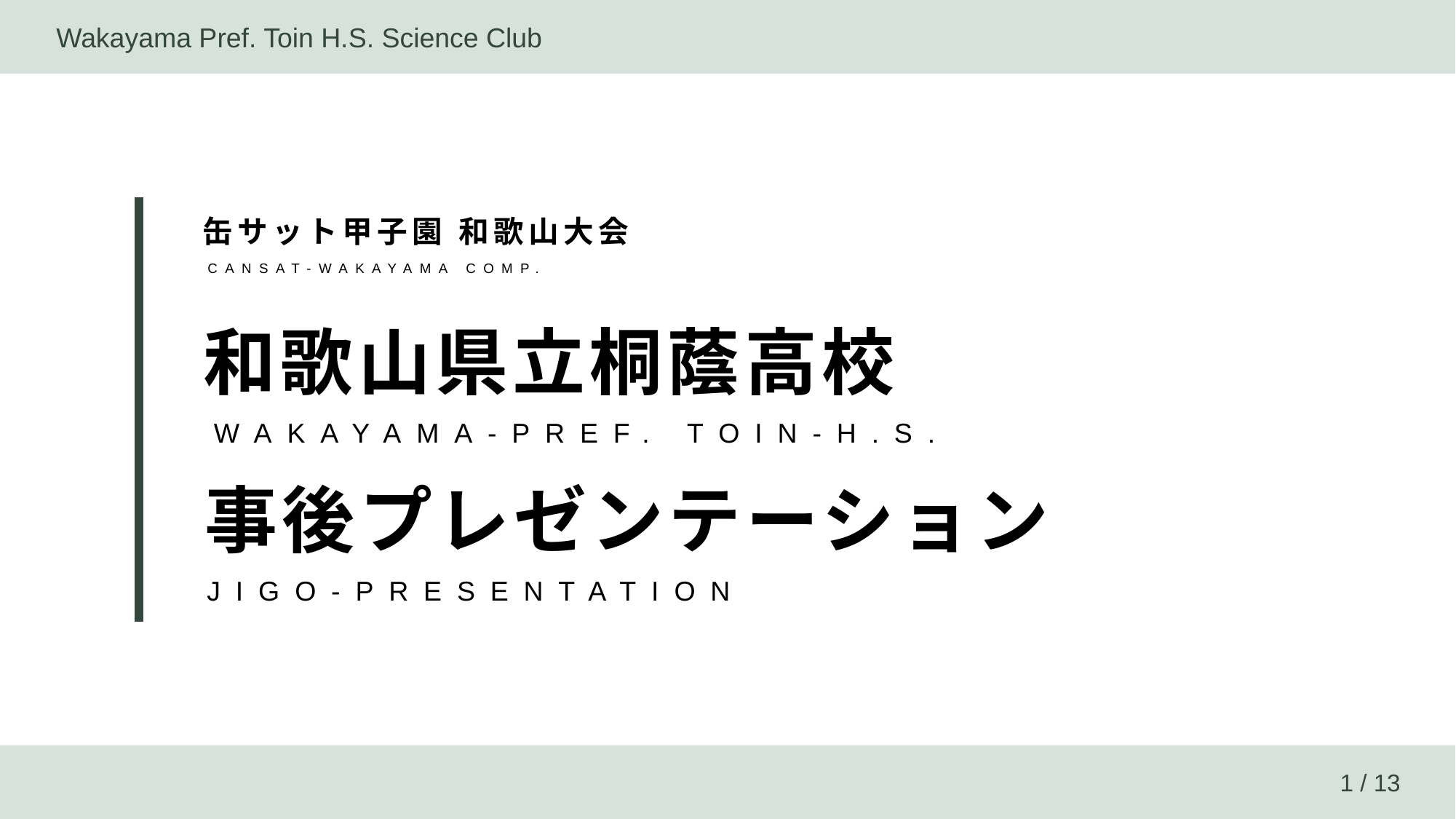

Wakayama Pref. Toin H.S. Science Club
缶サット甲子園 和歌山大会
CANSAT-WAKAYAMA COMP.
和歌山県立桐蔭高校
WAKAYAMA-PREF. TOIN-H.S.
事後プレゼンテーション
JIGO-PRESENTATION

1 / 13